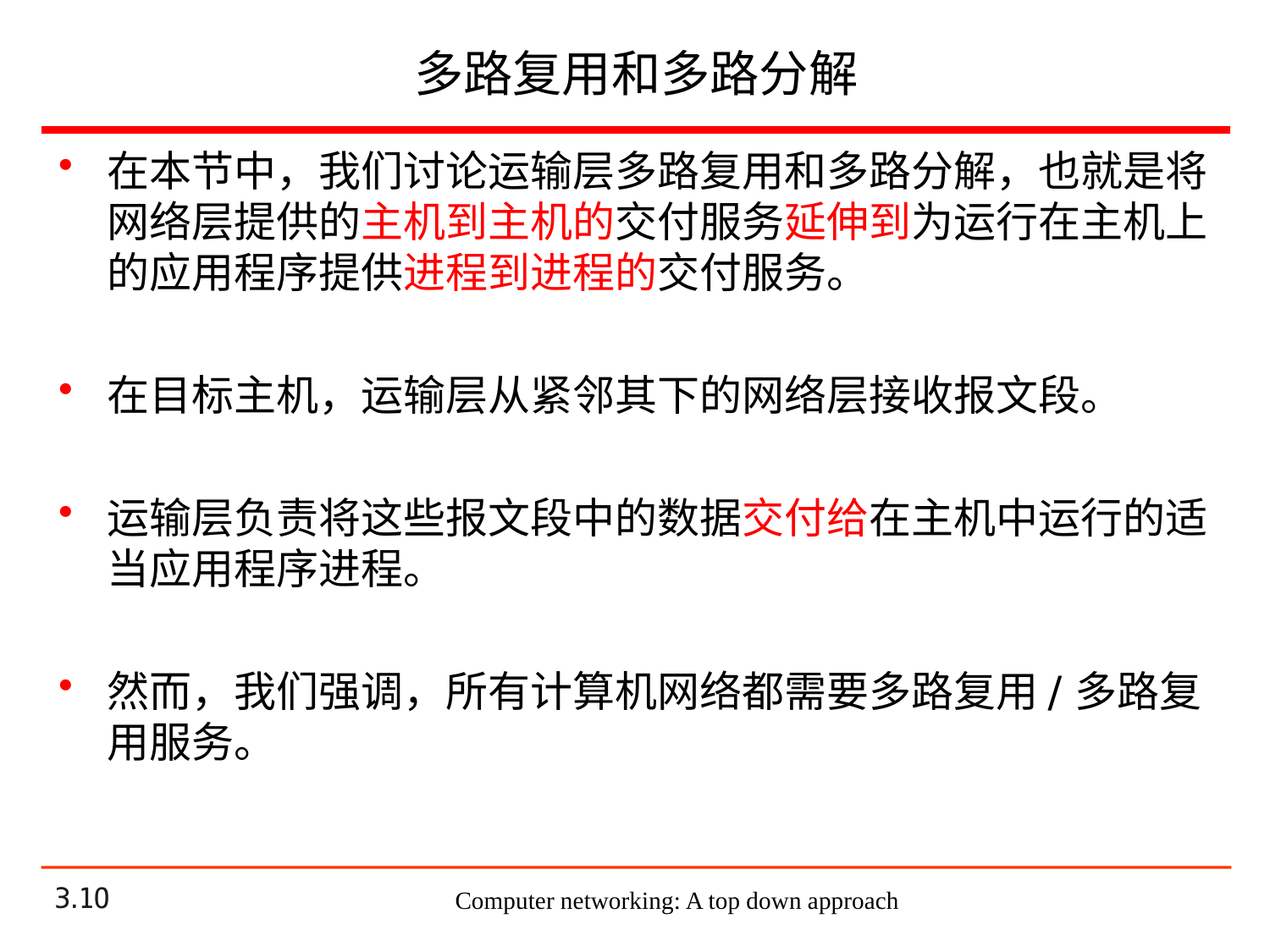

# 多路复用和多路分解
在本节中，我们讨论运输层多路复用和多路分解，也就是将网络层提供的主机到主机的交付服务延伸到为运行在主机上的应用程序提供进程到进程的交付服务。

在目标主机，运输层从紧邻其下的网络层接收报文段。

运输层负责将这些报文段中的数据交付给在主机中运行的适当应用程序进程。

然而，我们强调，所有计算机网络都需要多路复用/多路复用服务。
Computer networking: A top down approach